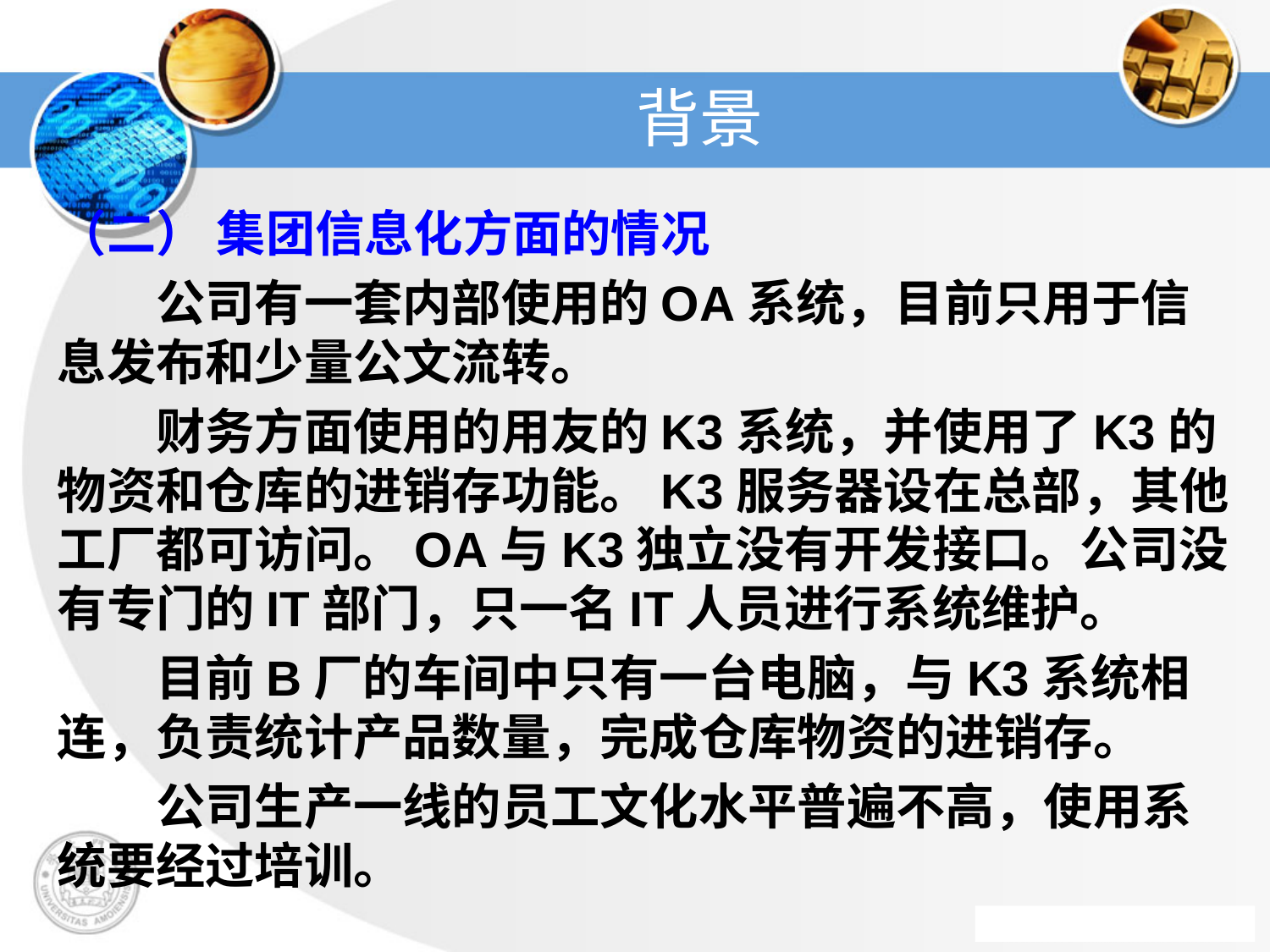

# 背景
（二） 集团信息化方面的情况
　　公司有一套内部使用的OA系统，目前只用于信息发布和少量公文流转。
　　财务方面使用的用友的K3系统，并使用了K3的物资和仓库的进销存功能。K3服务器设在总部，其他工厂都可访问。OA与K3独立没有开发接口。公司没有专门的IT部门，只一名IT人员进行系统维护。
　　目前B厂的车间中只有一台电脑，与K3系统相连，负责统计产品数量，完成仓库物资的进销存。
　　公司生产一线的员工文化水平普遍不高，使用系统要经过培训。